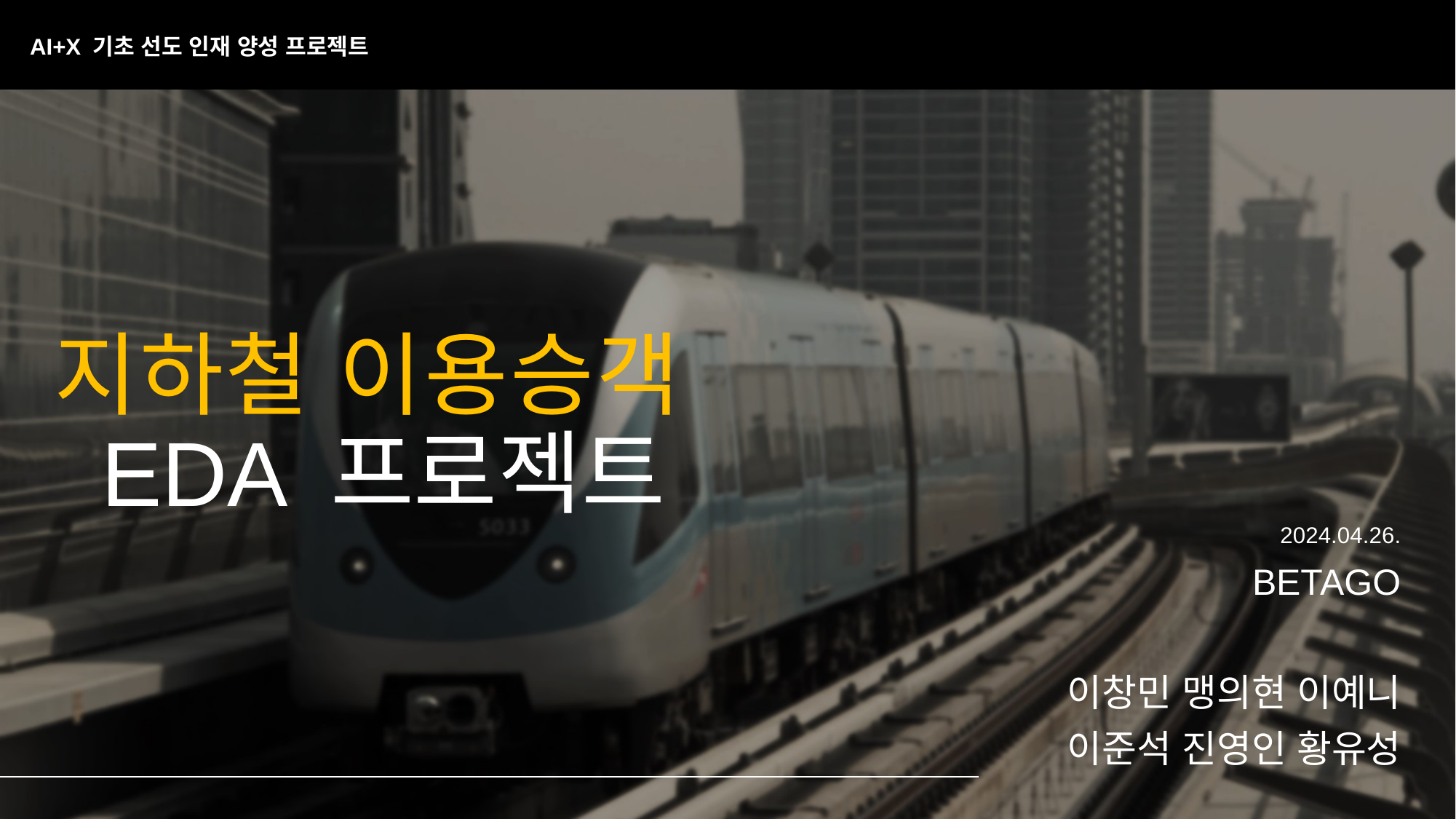

AI+X 기초 선도 인재 양성 프로젝트
# 지하철 이용승객  EDA 프로젝트
2024.04.26.
BETAGO

이창민 맹의현 이예니
이준석 진영인 황유성